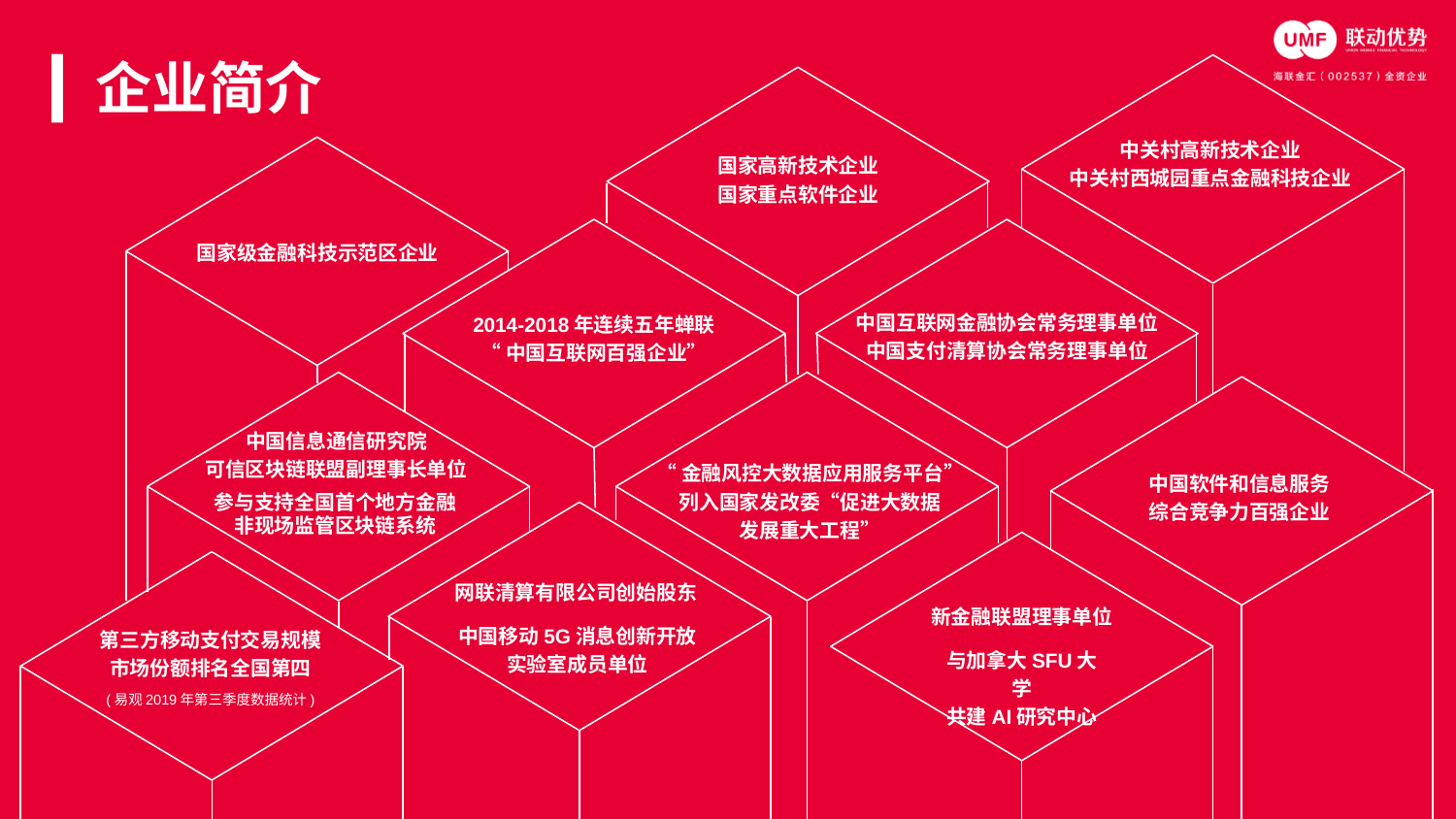

企业简介

中关村高新技术企业
中关村西城园重点金融科技企业
国家高新技术企业
国家重点软件企业
国家级金融科技示范区企业
中国互联网金融协会常务理事单位
中国支付清算协会常务理事单位
2014-2018年连续五年蝉联
“中国互联网百强企业”
“金融风控大数据应用服务平台”
列入国家发改委“促进大数据
发展重大工程”
中国软件和信息服务
综合竞争力百强企业
中国移动5G消息创新开放
实验室成员单位
第三方移动支付交易规模
市场份额排名全国第四
(易观2019年第三季度数据统计)
与加拿大SFU大学
共建AI研究中心

中国信息通信研究院
可信区块链联盟副理事长单位
参与支持全国首个地方金融非现场监管区块链系统

网联清算有限公司创始股东
新金融联盟理事单位